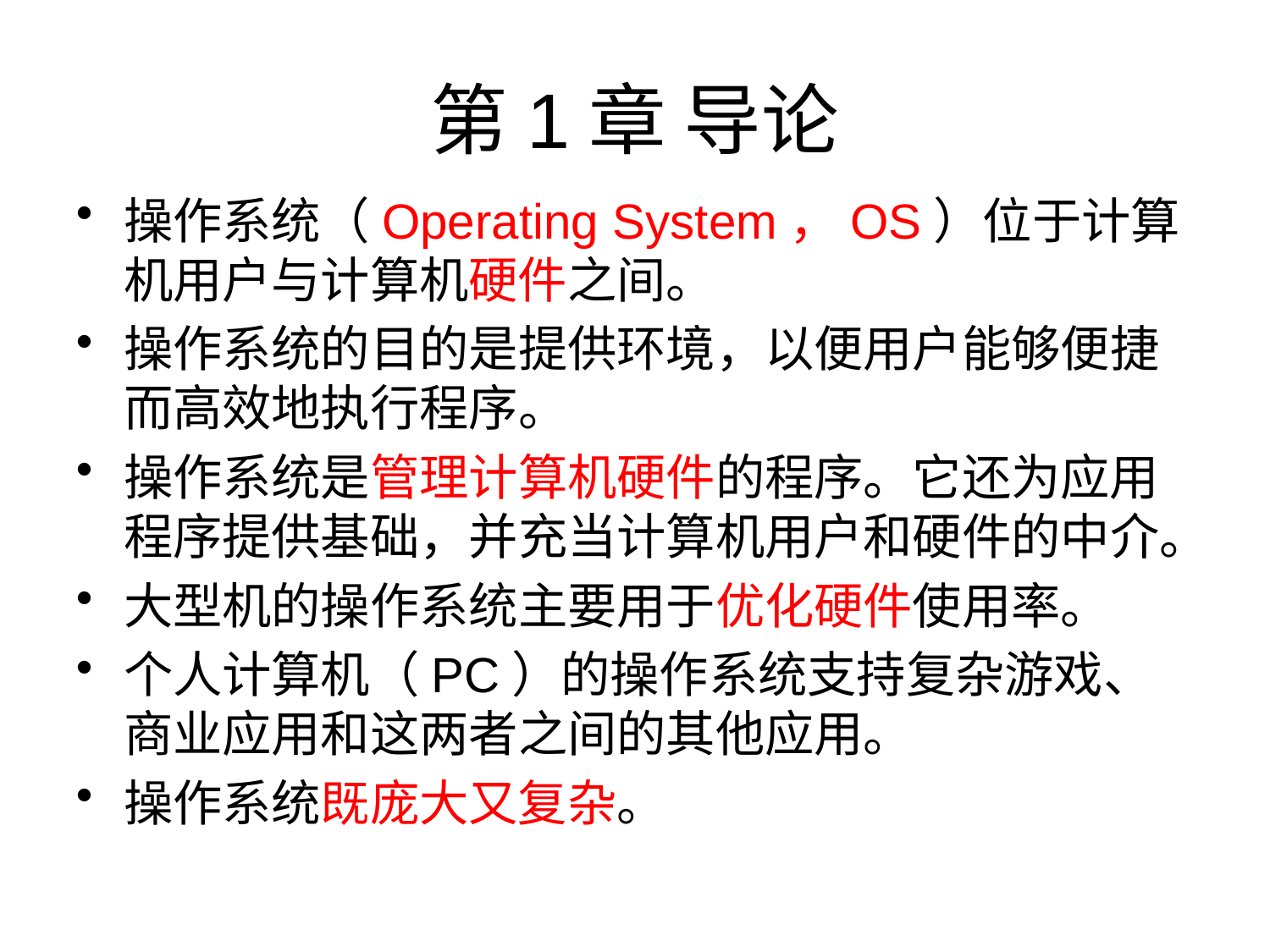

# 第1章 导论
操作系统（Operating System，OS）位于计算机用户与计算机硬件之间。
操作系统的目的是提供环境，以便用户能够便捷而高效地执行程序。
操作系统是管理计算机硬件的程序。它还为应用程序提供基础，并充当计算机用户和硬件的中介。
大型机的操作系统主要用于优化硬件使用率。
个人计算机（PC）的操作系统支持复杂游戏、商业应用和这两者之间的其他应用。
操作系统既庞大又复杂。